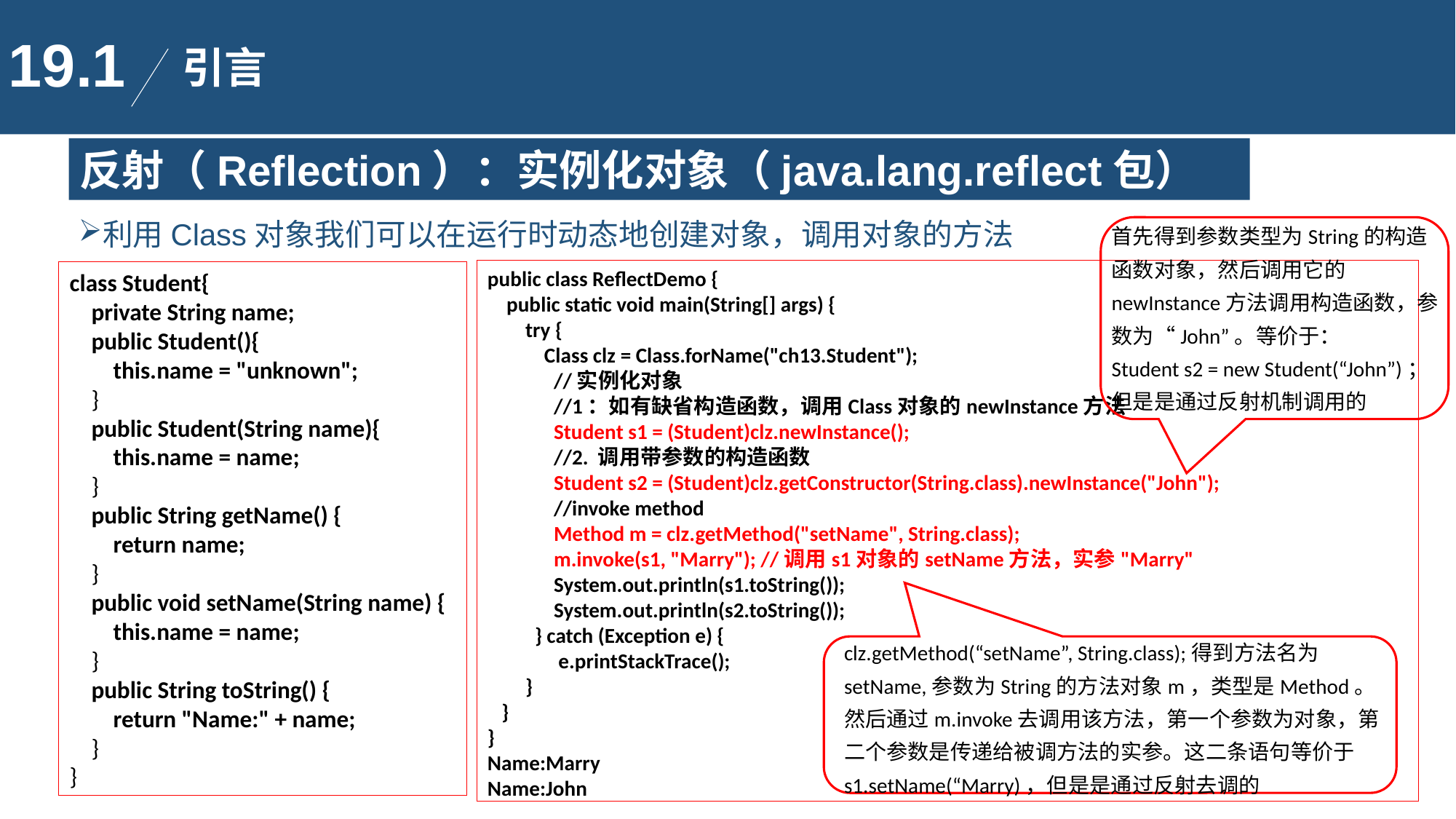

19.1
引言
反射（Reflection）：实例化对象（java.lang.reflect包）
利用Class对象我们可以在运行时动态地创建对象，调用对象的方法
首先得到参数类型为String的构造函数对象，然后调用它的newInstance方法调用构造函数，参数为“John”。等价于：
Student s2 = new Student(“John”)；
但是是通过反射机制调用的

public class ReflectDemo {
    public static void main(String[] args) {
        try {
            Class clz = Class.forName("ch13.Student");
              //实例化对象
              //1：如有缺省构造函数，调用Class对象的newInstance方法
              Student s1 = (Student)clz.newInstance();
              //2. 调用带参数的构造函数
              Student s2 = (Student)clz.getConstructor(String.class).newInstance("John");
              //invoke method
              Method m = clz.getMethod("setName", String.class);
              m.invoke(s1, "Marry"); //调用s1对象的setName方法，实参"Marry"
              System.out.println(s1.toString());
              System.out.println(s2.toString());
          } catch (Exception e) {
               e.printStackTrace();
        }
   }
}
Name:Marry
Name:John
class Student{
    private String name;
    public Student(){
        this.name = "unknown";
    }
    public Student(String name){
        this.name = name;
    }
    public String getName() {
        return name;
    }
    public void setName(String name) {
        this.name = name;
    }
    public String toString() {
        return "Name:" + name;
    }
}
clz.getMethod(“setName”, String.class);得到方法名为setName,参数为String的方法对象m，类型是Method。
然后通过m.invoke去调用该方法，第一个参数为对象，第二个参数是传递给被调方法的实参。这二条语句等价于s1.setName(“Marry)，但是是通过反射去调的